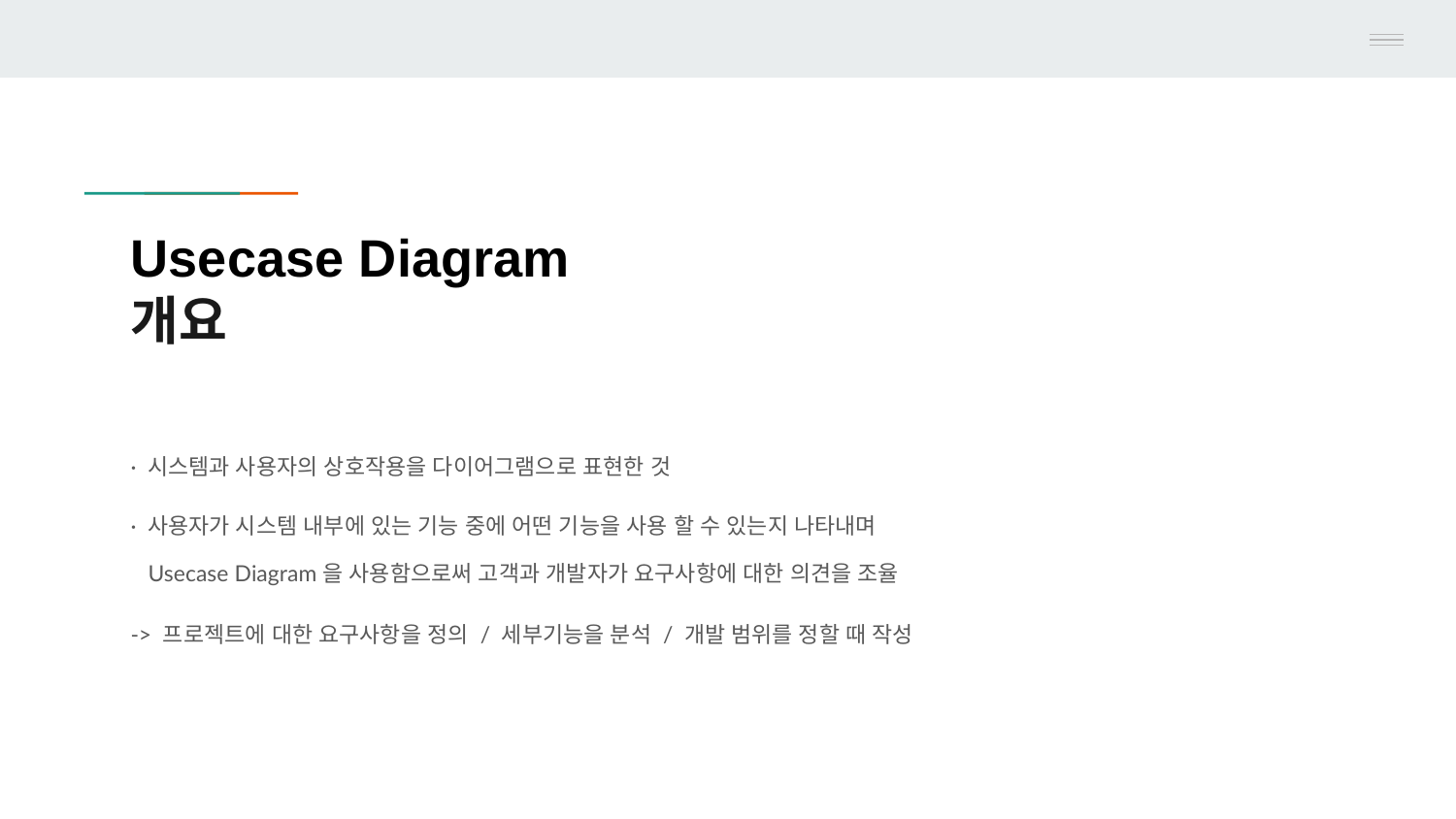

# Usecase Diagram
개요
· 시스템과 사용자의 상호작용을 다이어그램으로 표현한 것
· 사용자가 시스템 내부에 있는 기능 중에 어떤 기능을 사용 할 수 있는지 나타내며
   Usecase Diagram을 사용함으로써 고객과 개발자가 요구사항에 대한 의견을 조율
-> 프로젝트에 대한 요구사항을 정의 / 세부기능을 분석 / 개발 범위를 정할 때 작성